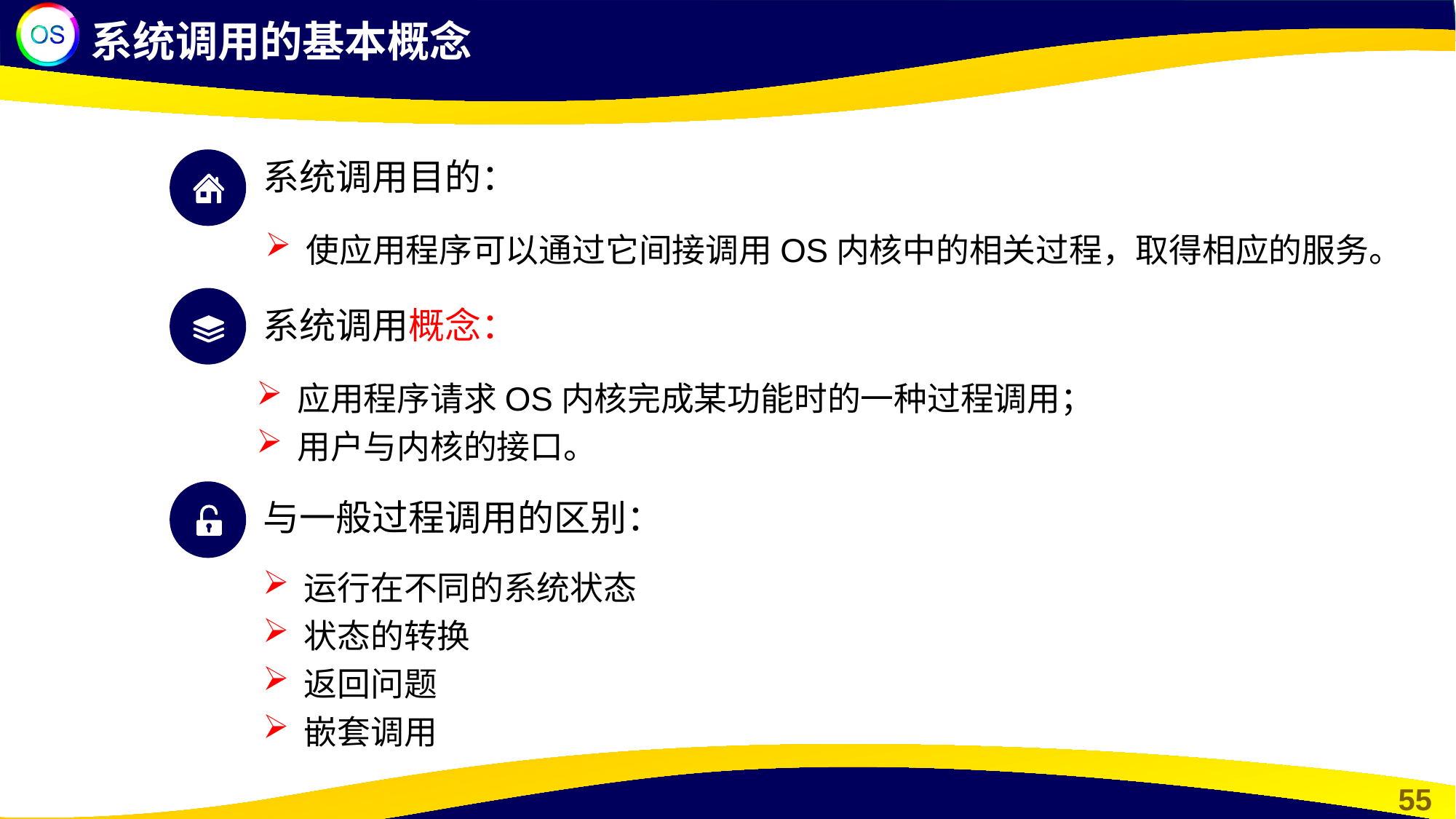

系统调用的基本概念

系统调用目的：

使应用程序可以通过它间接调用OS内核中的相关过程，取得相应的服务。

系统调用概念：

应用程序请求OS内核完成某功能时的一种过程调用；
用户与内核的接口。

与一般过程调用的区别：

运行在不同的系统状态
状态的转换
返回问题
嵌套调用